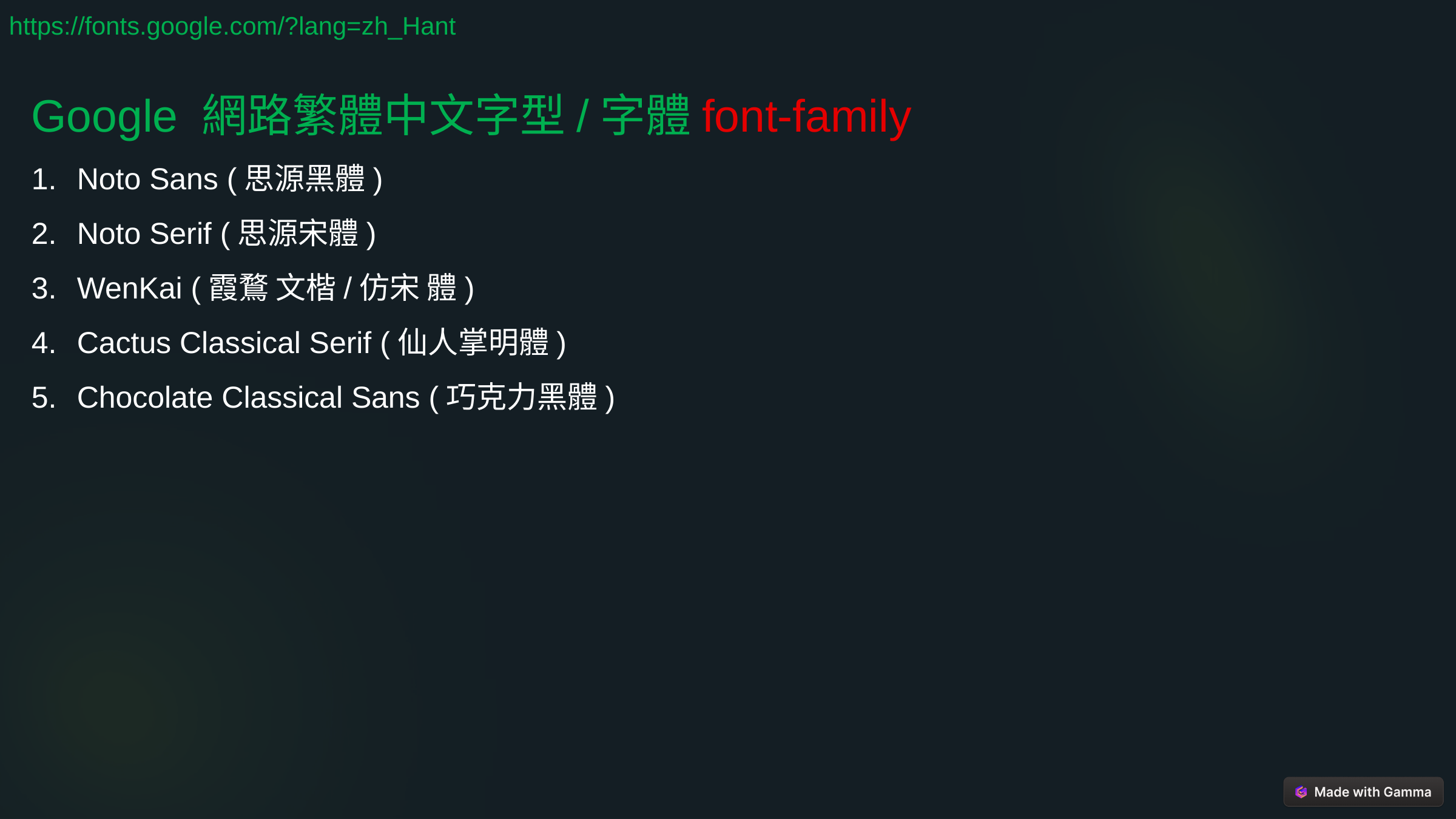

https://fonts.google.com/?lang=zh_Hant
Google 網路繁體中文字型/字體font-family
Noto Sans (思源黑體)
Noto Serif (思源宋體)
WenKai (霞鶩 文楷/仿宋 體)
Cactus Classical Serif (仙人掌明體)
Chocolate Classical Sans (巧克力黑體)